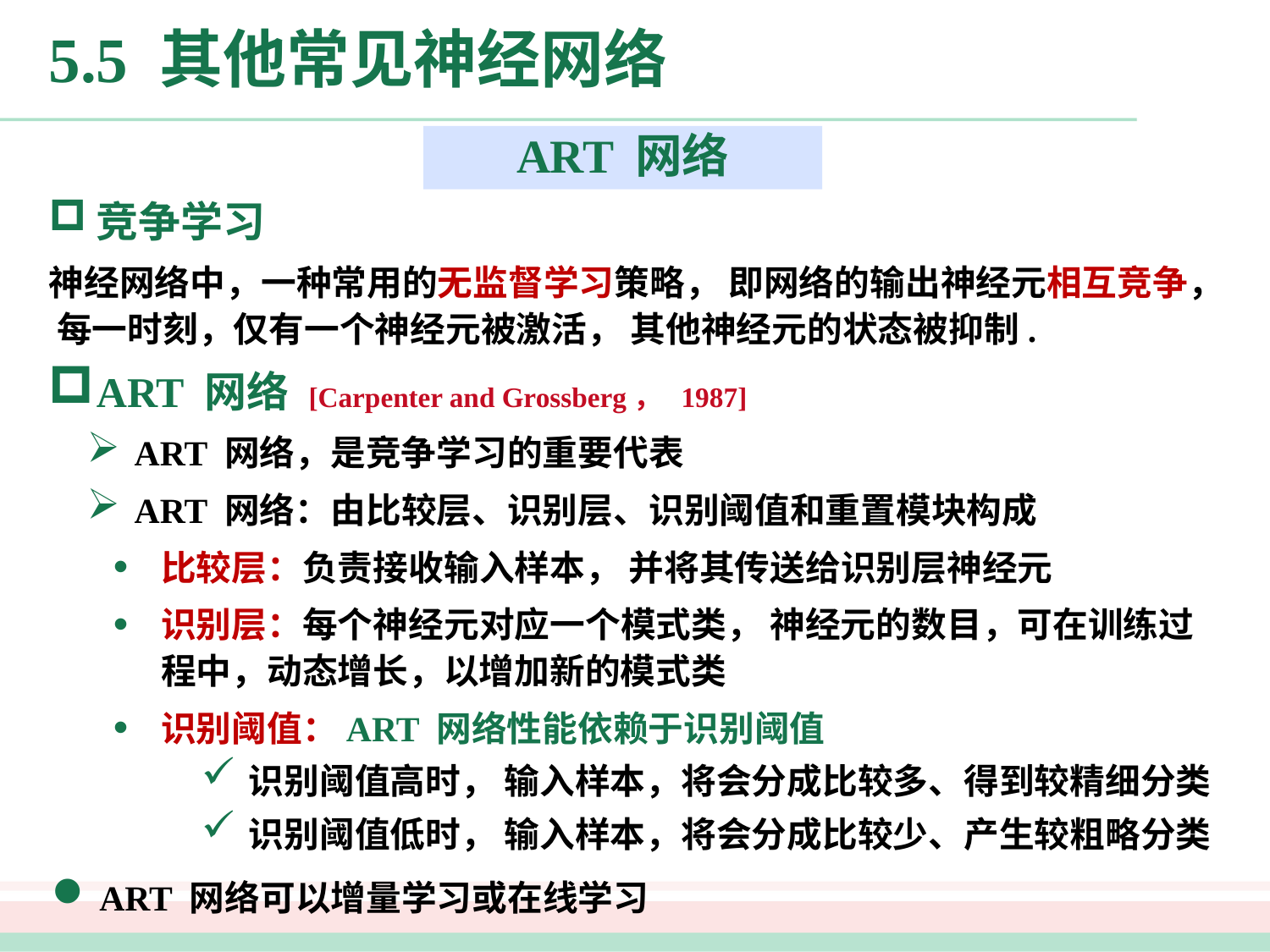

# 5.5 其他常见神经网络
ART 网络
竞争学习
神经网络中，一种常用的无监督学习策略， 即网络的输出神经元相互竞争， 每一时刻，仅有一个神经元被激活， 其他神经元的状态被抑制.
ART 网络 [Carpenter and Grossberg，  1987]
ART 网络，是竞争学习的重要代表
ART 网络：由比较层、识别层、识别阈值和重置模块构成
比较层：负责接收输入样本， 并将其传送给识别层神经元
识别层：每个神经元对应一个模式类， 神经元的数目，可在训练过程中，动态增长，以增加新的模式类
识别阈值：ART 网络性能依赖于识别阈值
识别阈值高时， 输入样本，将会分成比较多、得到较精细分类
识别阈值低时， 输入样本，将会分成比较少、产生较粗略分类

ART 网络可以增量学习或在线学习